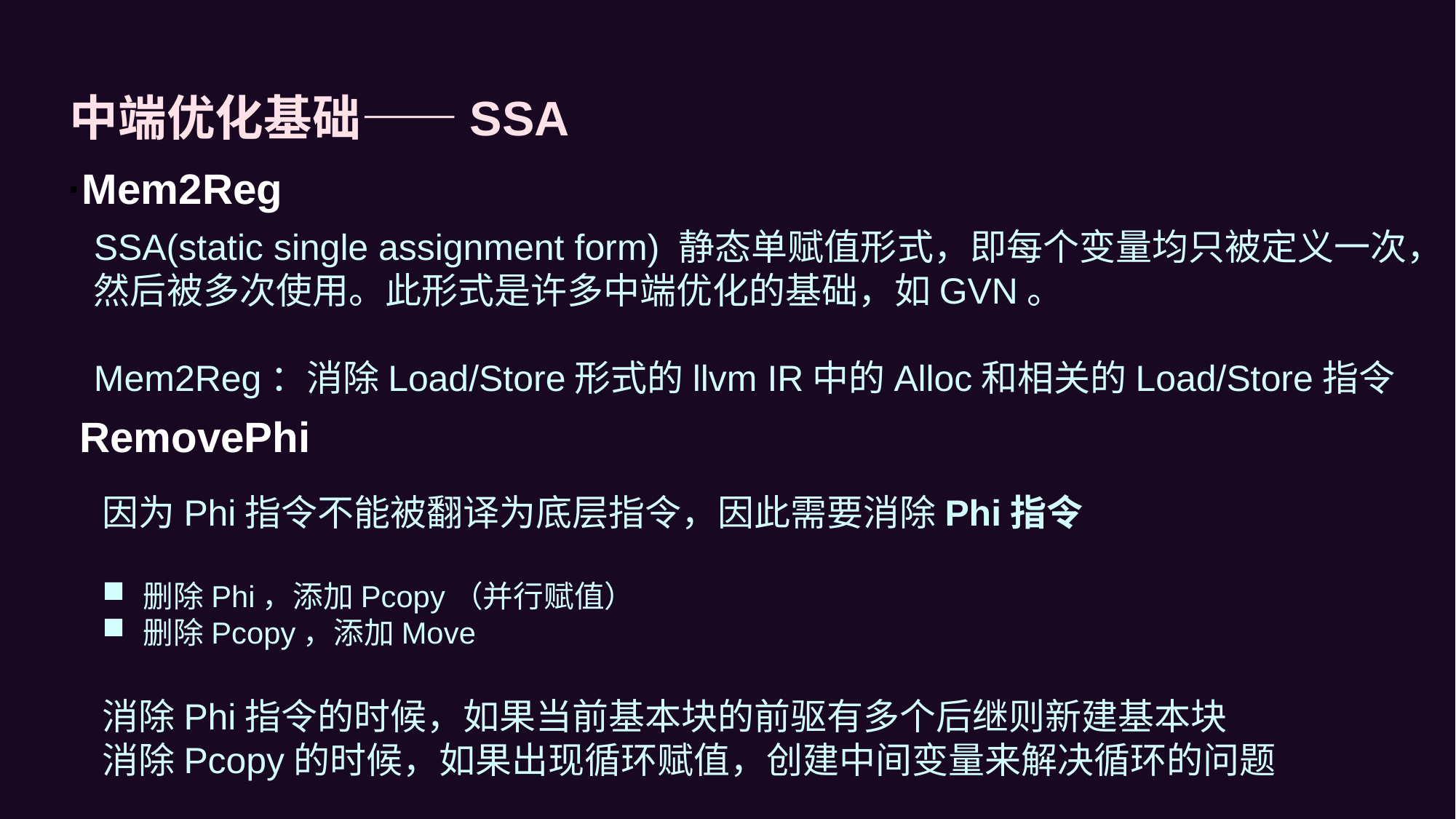

中端优化基础——SSA
·Mem2Reg
SSA(static single assignment form) 静态单赋值形式，即每个变量均只被定义一次，然后被多次使用。此形式是许多中端优化的基础，如GVN。

Mem2Reg：消除Load/Store形式的llvm IR中的Alloc和相关的Load/Store指令
RemovePhi
因为Phi指令不能被翻译为底层指令，因此需要消除Phi指令

删除Phi，添加Pcopy（并行赋值）
删除Pcopy，添加Move

消除Phi指令的时候，如果当前基本块的前驱有多个后继则新建基本块
消除Pcopy的时候，如果出现循环赋值，创建中间变量来解决循环的问题